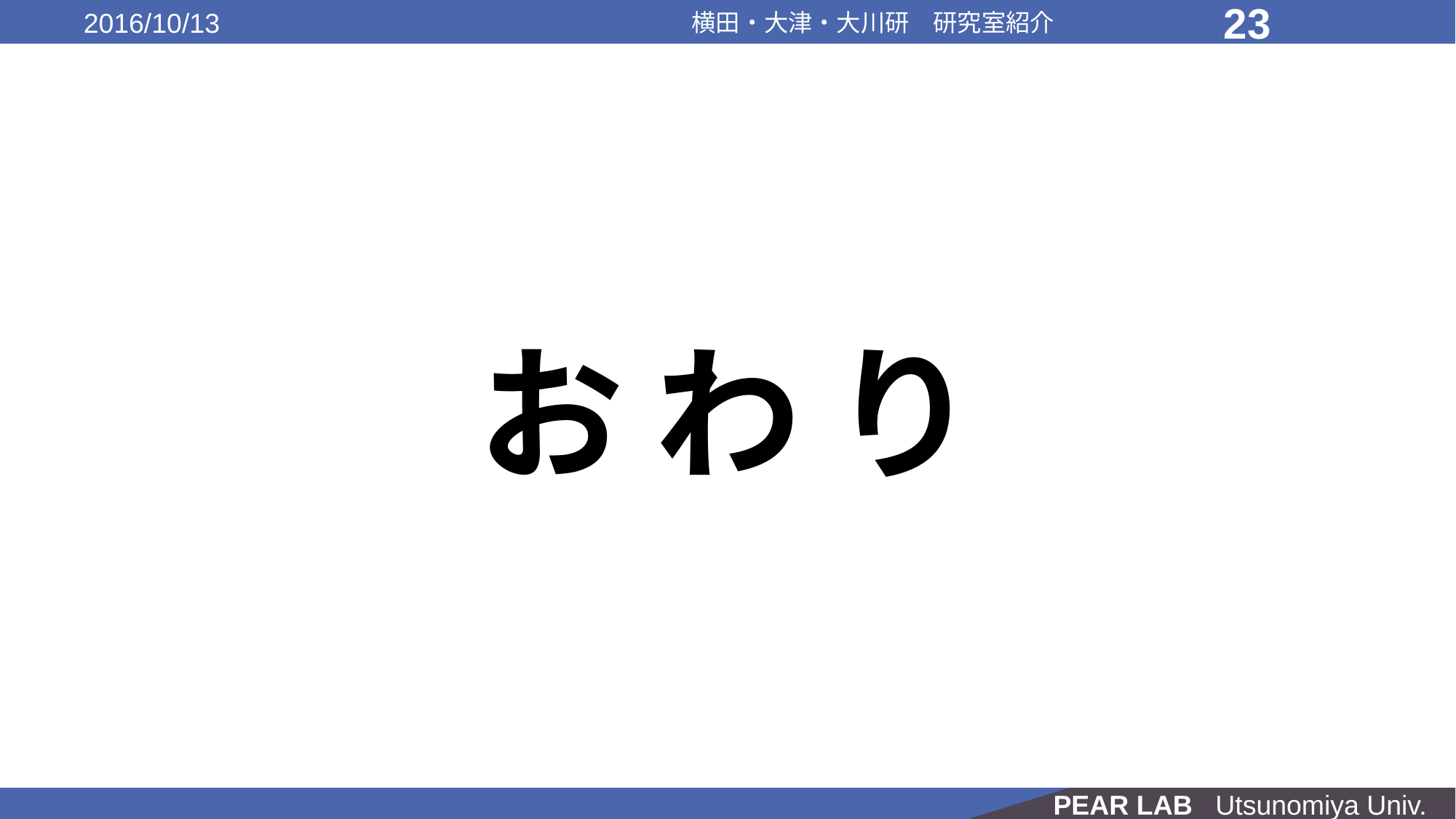

2016/10/13
横田・大津・大川研　研究室紹介
23
# お わ り